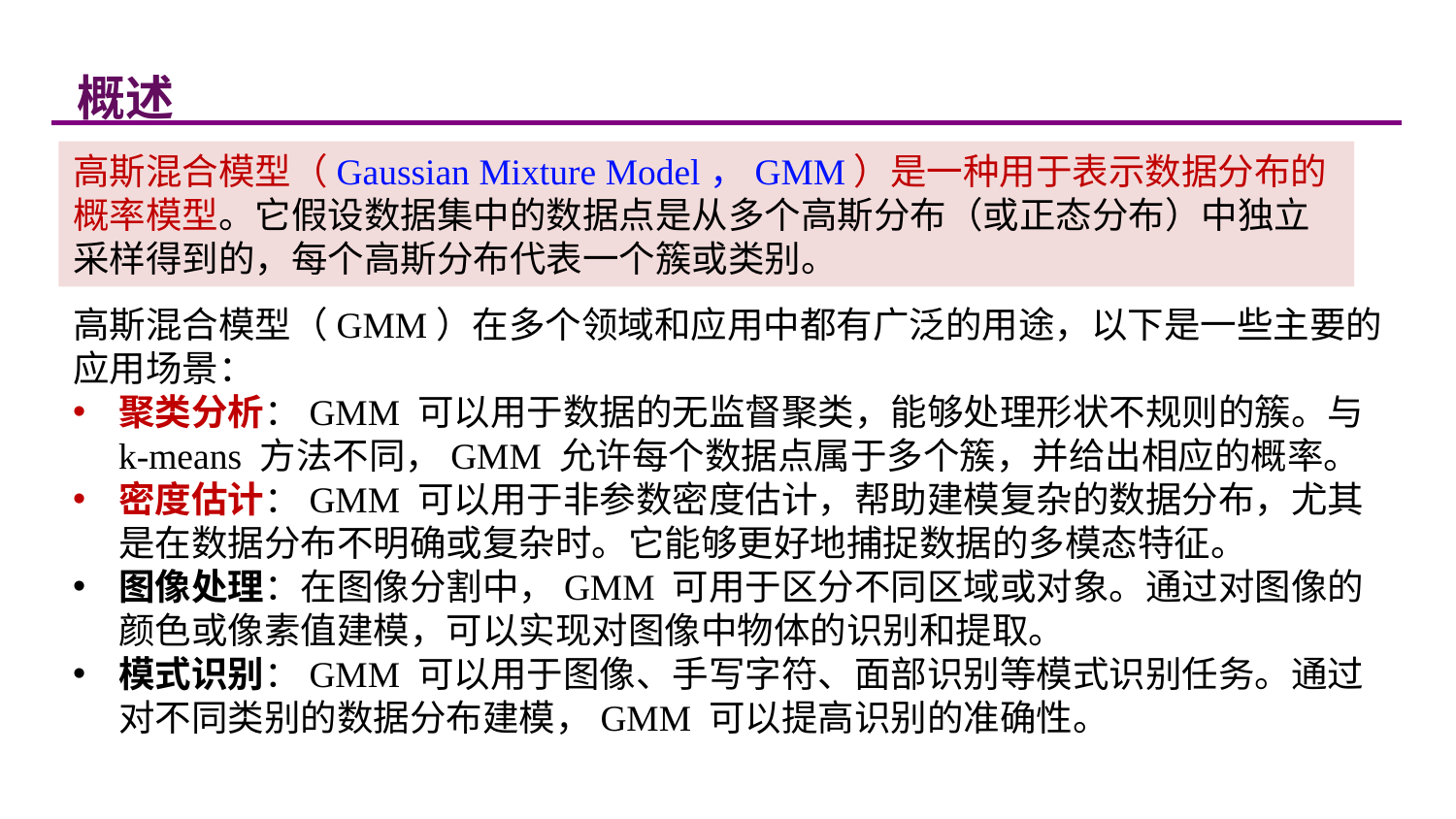

概述
高斯混合模型（Gaussian Mixture Model，GMM）是一种用于表示数据分布的概率模型。它假设数据集中的数据点是从多个高斯分布（或正态分布）中独立采样得到的，每个高斯分布代表一个簇或类别。
高斯混合模型（GMM）在多个领域和应用中都有广泛的用途，以下是一些主要的应用场景：
聚类分析：GMM 可以用于数据的无监督聚类，能够处理形状不规则的簇。与 k-means 方法不同，GMM 允许每个数据点属于多个簇，并给出相应的概率。
密度估计：GMM 可以用于非参数密度估计，帮助建模复杂的数据分布，尤其是在数据分布不明确或复杂时。它能够更好地捕捉数据的多模态特征。
图像处理：在图像分割中，GMM 可用于区分不同区域或对象。通过对图像的颜色或像素值建模，可以实现对图像中物体的识别和提取。
模式识别：GMM 可以用于图像、手写字符、面部识别等模式识别任务。通过对不同类别的数据分布建模，GMM 可以提高识别的准确性。